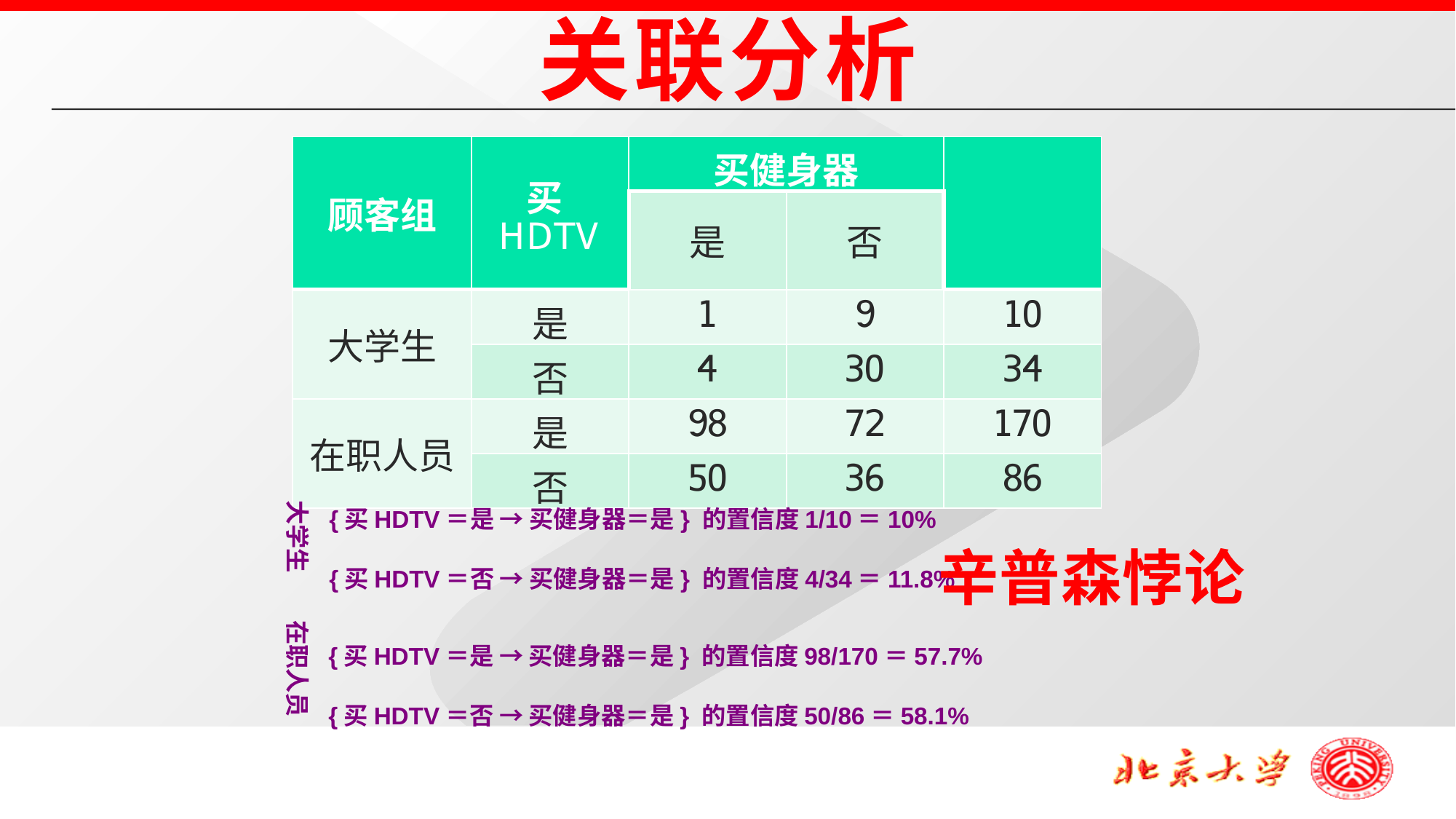

关联分析
| 顾客组 | 买HDTV | 买健身器 |  |  |
| --- | --- | --- | --- | --- |
|  |  | 是 | 否 |  |
| 大学生 | 是 | 1 | 9 | 10 |
|  | 否 | 4 | 30 | 34 |
| 在职人员 | 是 | 98 | 72 | 170 |
|  | 否 | 50 | 36 | 86 |
大学生
{买HDTV＝是 → 买健身器＝是} 的置信度1/10＝10%
辛普森悖论
{买HDTV＝否 → 买健身器＝是} 的置信度4/34＝11.8%
在职人员
{买HDTV＝是 → 买健身器＝是} 的置信度98/170＝57.7%
{买HDTV＝否 → 买健身器＝是} 的置信度50/86＝58.1%